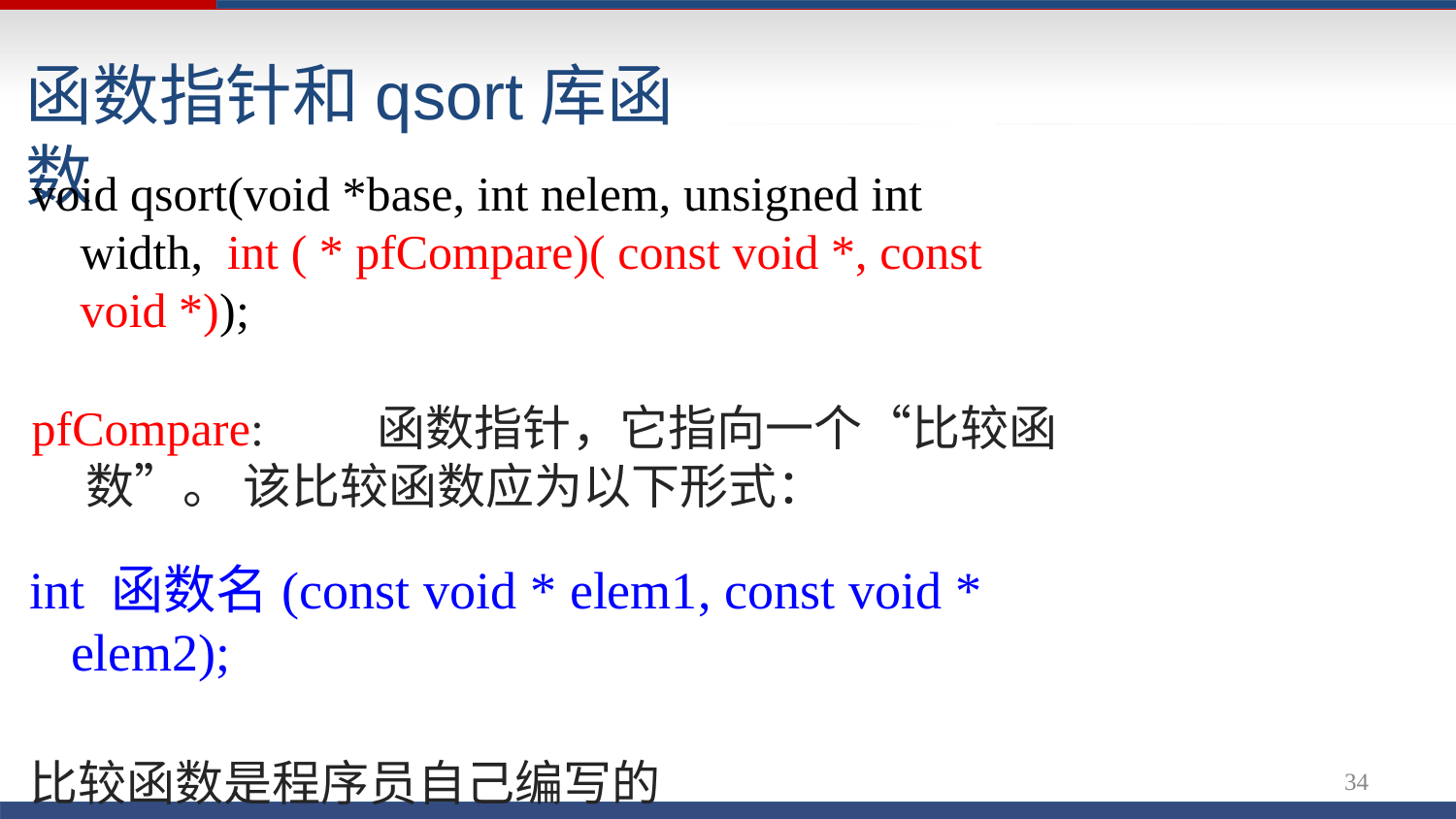

# 函数指针和qsort库函数
void qsort(void *base, int nelem, unsigned int width,  int ( * pfCompare)( const void *, const void *));

pfCompare:	函数指针，它指向一个“比较函数”。 该比较函数应为以下形式：

int 函数名(const void * elem1, const void * elem2);

比较函数是程序员自己编写的
34